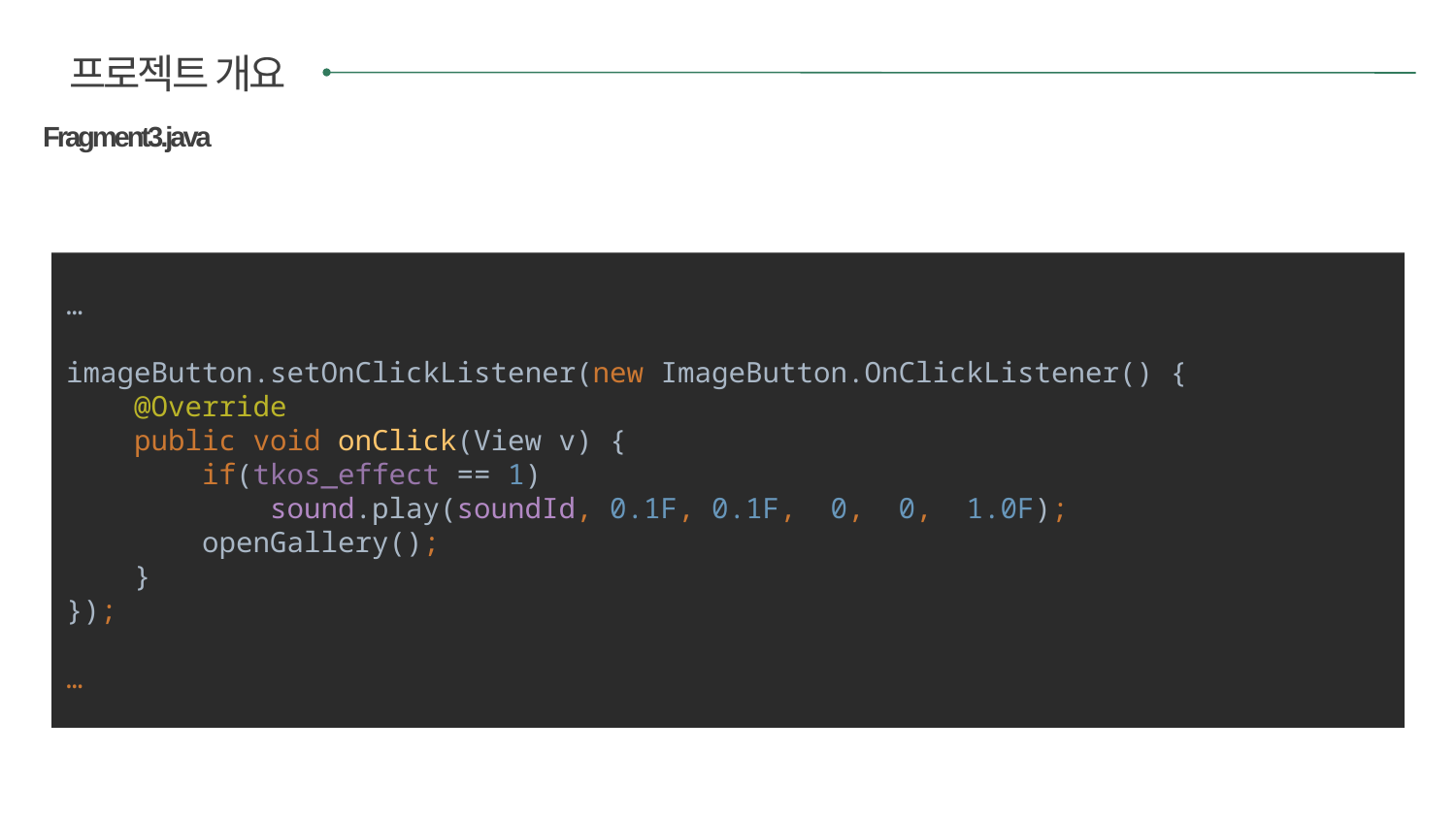

프로젝트 개요
Fragment3.java
…

imageButton.setOnClickListener(new ImageButton.OnClickListener() {
    @Override
    public void onClick(View v) {
        if(tkos_effect == 1)
            sound.play(soundId, 0.1F, 0.1F,  0,  0,  1.0F);
        openGallery();
    }
});

…